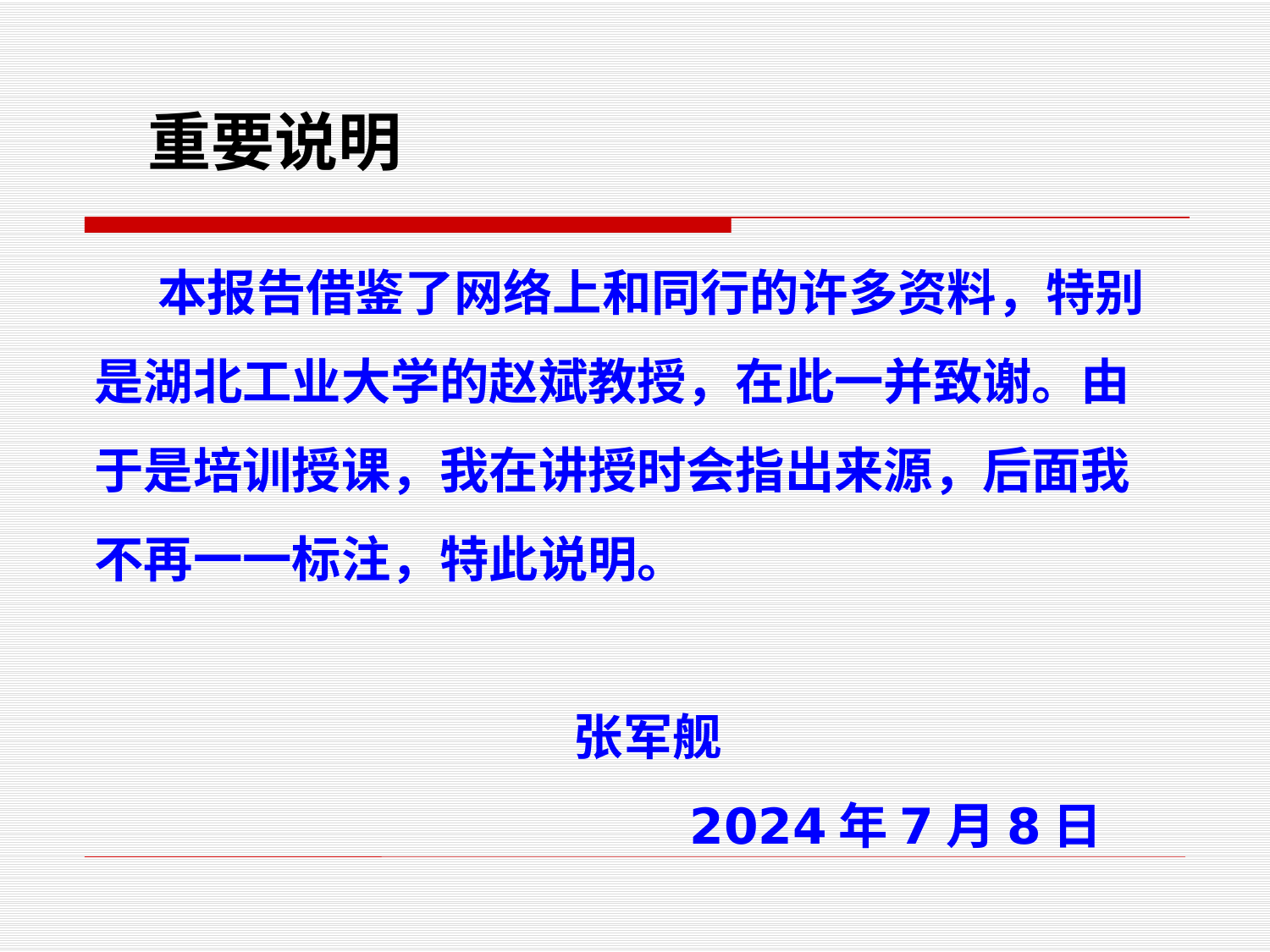

重要说明
本报告借鉴了网络上和同行的许多资料，特别是湖北工业大学的赵斌教授，在此一并致谢。由于是培训授课，我在讲授时会指出来源，后面我不再一一标注，特此说明。

                                    张军舰
                               2024年7月8日